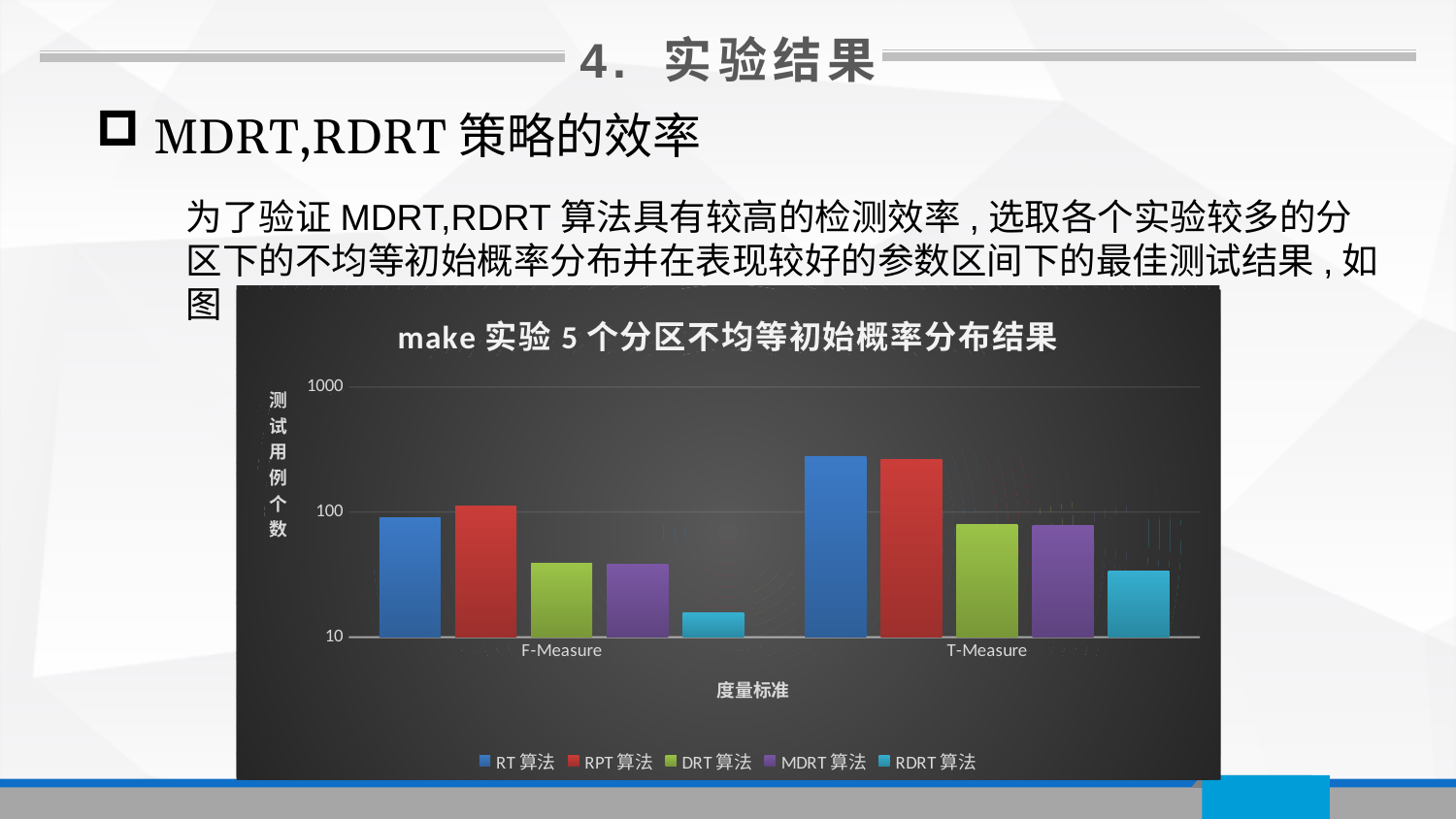

4. 实验结果

 MDRT,RDRT策略的效率
为了验证MDRT,RDRT算法具有较高的检测效率,选取各个实验较多的分区下的不均等初始概率分布并在表现较好的参数区间下的最佳测试结果,如图

### Chart: make实验5个分区不均等初始概率分布结果

| Category |  |  |  |  |  |
|---|---|---|---|---|---|
| F-Measure | 90.8 | 111.15 | 38.8 | 38.1 | 15.65 |
| T-Measure | 278.7 | 262.35 | 79.7 | 78.5 | 33.9 |

### Chart: grep实验6个分区不均等初始概率分布测试结果

| Category |  |  |  |  |  |
|---|---|---|---|---|---|
| F-Measure | 97.95 | 99.8 | 119.9 | 91.7 | 75.45 |
| NF-Measure | 132.5 | 186.5 | 82.4 | 102.95 | 104.1 |
| T-Measure | 1486.95 | 1747.2 | 1744.45 | 1284.6 | 1343.0 |

### Chart: gzip实验5个分区均等初始概率分布结果

| Category |  |  |  |  |  |
|---|---|---|---|---|---|
| F-Measure | 38.65 | 35.5 | 16.5 | 24.35 | 26.6 |
| NF-Measure | 86.15 | 79.5 | 34.0 | 28.45 | 23.2 |
| T-Measure | 332.15 | 304.4 | 124.25 | 117.2 | 89.6 |

### Chart: flex实验6个分区不均等初始概率分布测试结果

| Category |  |  |  |  |  |
|---|---|---|---|---|---|
| F-Measure | 3.75 | 3.82 | 4.45 | 3.4 | 2.95 |
| NF-Measure | 4.0 | 5.95 | 5.25 | 4.15 | 2.3 |
| T-Measure | 26.65 | 14.44 | 22.3 | 19.65 | 22.85 |

### Chart: bash实验6个分区不均等初始概率分布结果

| Category |  |  |  |  |  |
|---|---|---|---|---|---|
| F-Measure | 36.15 | 55.25 | 32.25 | 33.2 | 36.3 |
| NF-Measure | 80.35 | 87.35 | 68.25 | 56.35 | 54.95 |
| T-Measure | 1582.95 | 1514.05 | 2137.05 | 1380.65 | 1969.4 |